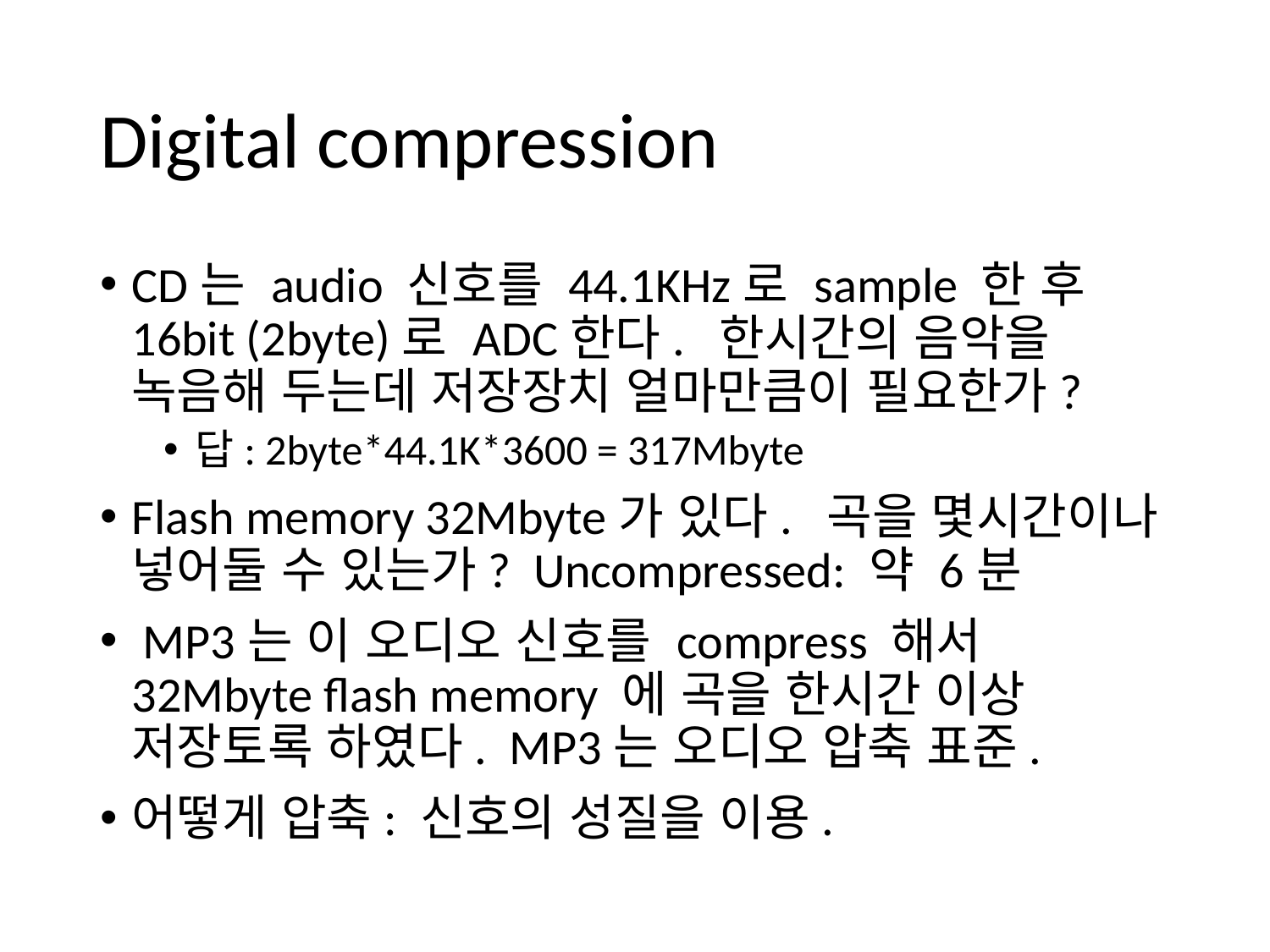

# Digital compression
CD는 audio 신호를 44.1KHz로 sample 한 후 16bit (2byte)로 ADC한다.  한시간의 음악을 녹음해 두는데 저장장치 얼마만큼이 필요한가?
답: 2byte*44.1K*3600 = 317Mbyte
Flash memory 32Mbyte가 있다.  곡을 몇시간이나 넣어둘 수 있는가?  Uncompressed: 약 6분
 MP3는 이 오디오 신호를 compress 해서 32Mbyte flash memory 에 곡을 한시간 이상 저장토록 하였다.  MP3는 오디오 압축 표준.
어떻게 압축: 신호의 성질을 이용.